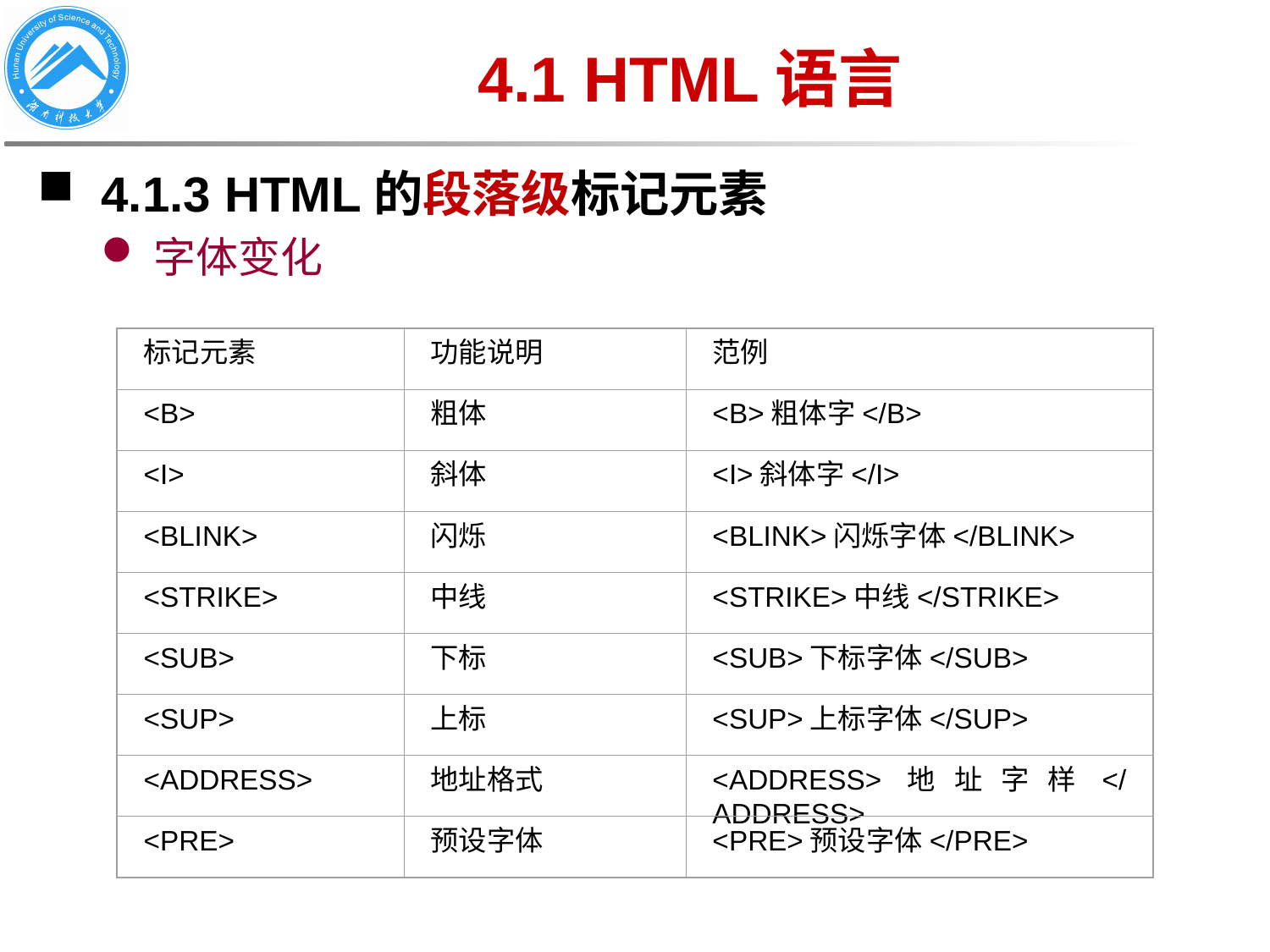

# 4.1 HTML语言
4.1.3 HTML的段落级标记元素
字体变化

标记元素

功能说明

范例

<B>

粗体

<B>粗体字</B>

<I>

斜体

<I>斜体字</I>

<BLINK>

闪烁

<BLINK>闪烁字体</BLINK>

<STRIKE>

中线

<STRIKE>中线</STRIKE>

<SUB>

下标

<SUB>下标字体</SUB>

<SUP>

上标

<SUP>上标字体</SUP>

<ADDRESS>

地址格式

<ADDRESS>地址字样</ADDRESS>

<PRE>

预设字体

<PRE>预设字体</PRE>